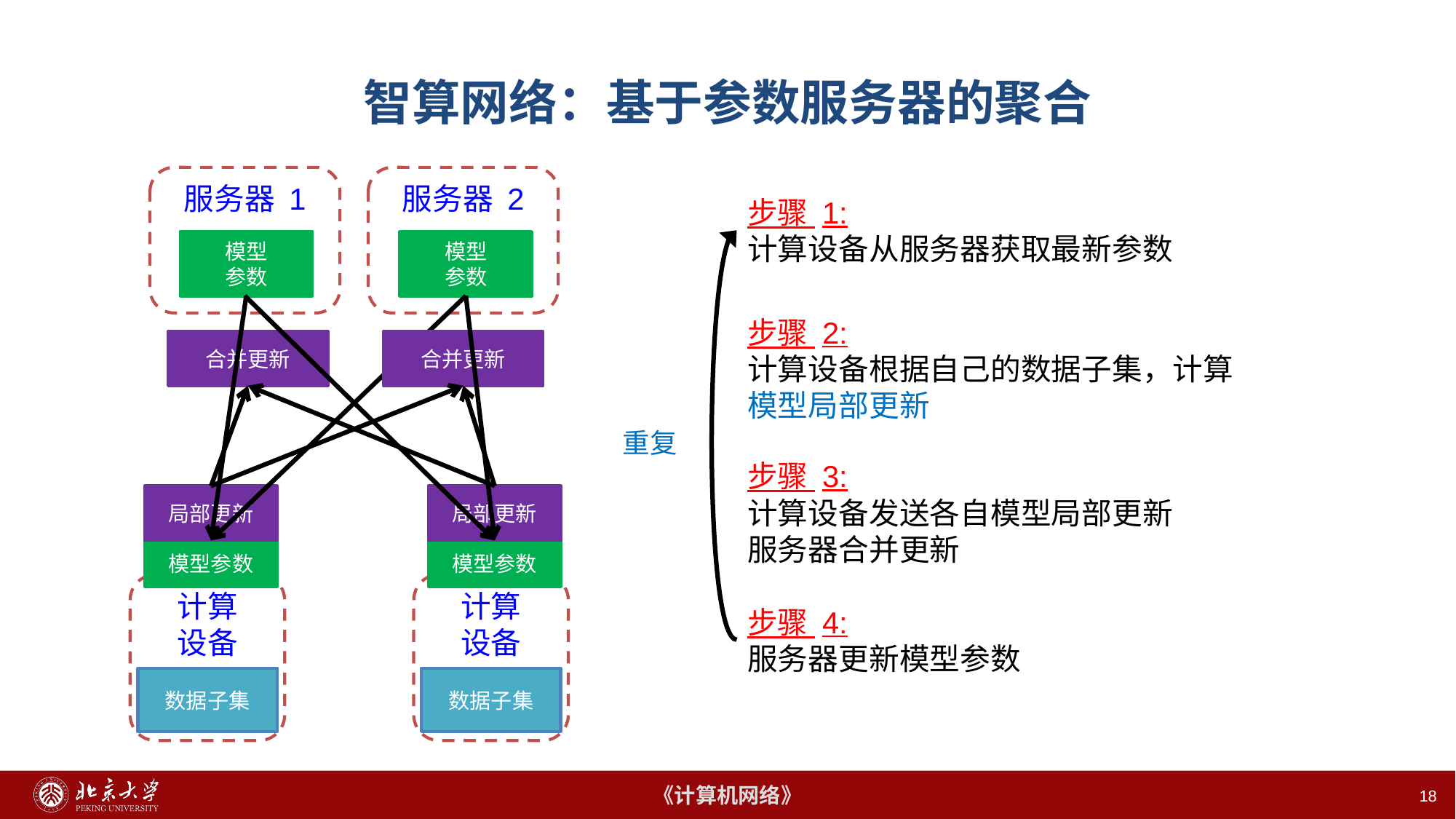

# 智算网络：基于参数服务器的聚合
服务器 1
服务器 2
步骤 1:
计算设备从服务器获取最新参数
模型
参数
模型
参数
步骤 2:
计算设备根据自己的数据子集，计算模型局部更新
合并更新
合并更新
重复
步骤 3:
计算设备发送各自模型局部更新
服务器合并更新
局部更新
局部更新
模型参数
模型参数
计算
设备
计算
设备
步骤 4:
服务器更新模型参数
数据子集
数据子集
18